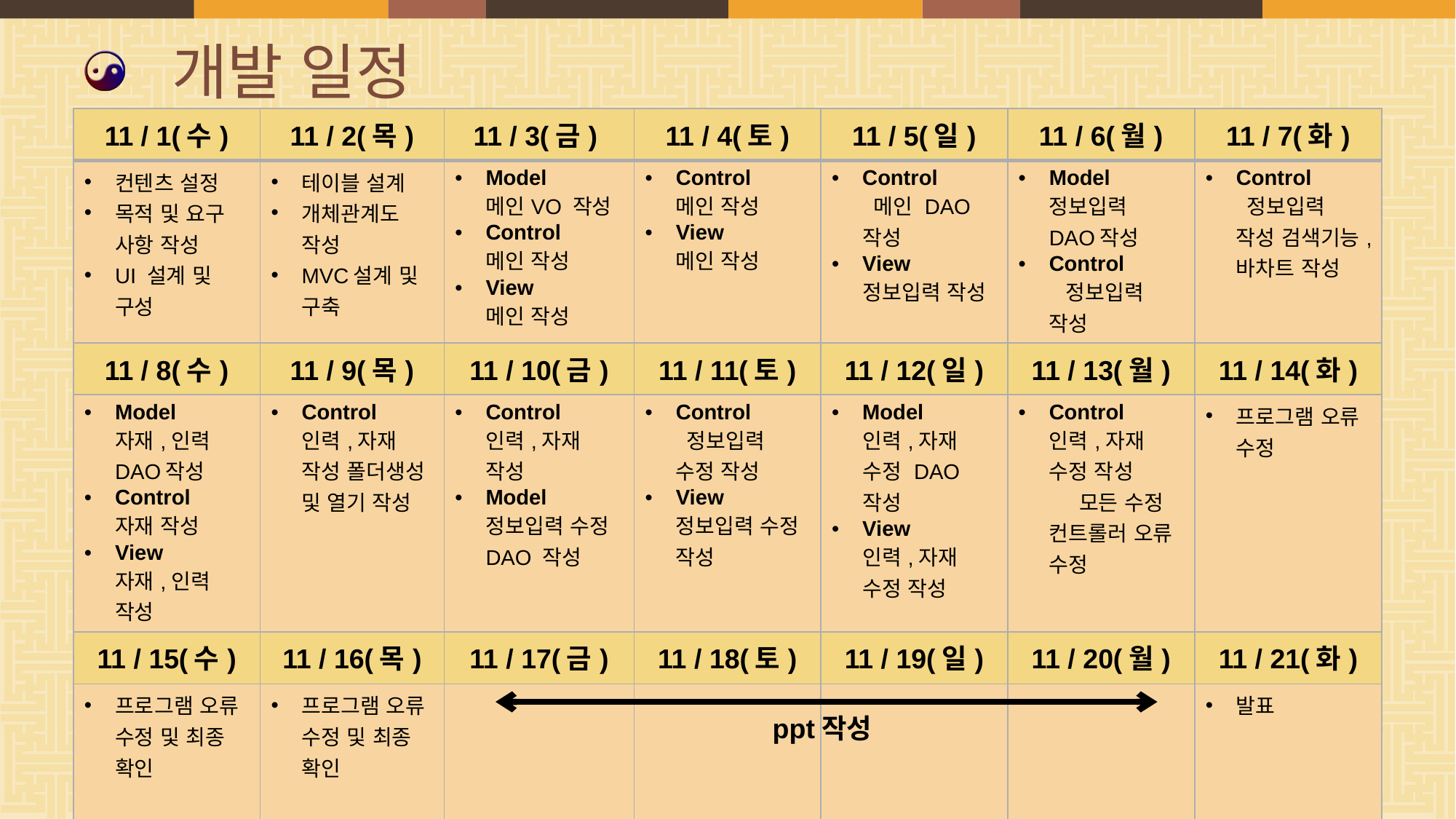

# 개발 일정
| 11 / 1(수) | 11 / 2(목) | 11 / 3(금) | 11 / 4(토) | 11 / 5(일) | 11 / 6(월) | 11 / 7(화) |
| --- | --- | --- | --- | --- | --- | --- |
| 컨텐츠 설정 목적 및 요구 사항 작성 UI 설계 및 구성 | 테이블 설계 개체관계도 작성 MVC설계 및 구축 | Model 메인VO 작성 Control 메인 작성 View 메인 작성 | Control 메인 작성 View 메인 작성 | Control 메인 DAO 작성 View 정보입력 작성 | Model 정보입력 DAO작성 Control 정보입력 작성 | Control 정보입력 작성 검색기능,바차트 작성 |
| 11 / 8(수) | 11 / 9(목) | 11 / 10(금) | 11 / 11(토) | 11 / 12(일) | 11 / 13(월) | 11 / 14(화) |
| Model 자재,인력 DAO작성 Control 자재 작성 View 자재,인력 작성 | Control 인력,자재 작성 폴더생성 및 열기 작성 | Control 인력,자재 작성 Model 정보입력 수정DAO 작성 | Control 정보입력 수정 작성 View 정보입력 수정 작성 | Model 인력,자재 수정 DAO작성 View 인력,자재 수정 작성 | Control 인력,자재 수정 작성 모든 수정 컨트롤러 오류 수정 | 프로그램 오류 수정 |
| 11 / 15(수) | 11 / 16(목) | 11 / 17(금) | 11 / 18(토) | 11 / 19(일) | 11 / 20(월) | 11 / 21(화) |
| 프로그램 오류 수정 및 최종 확인 | 프로그램 오류 수정 및 최종 확인 |  |  |  |  | 발표 |
ppt작성